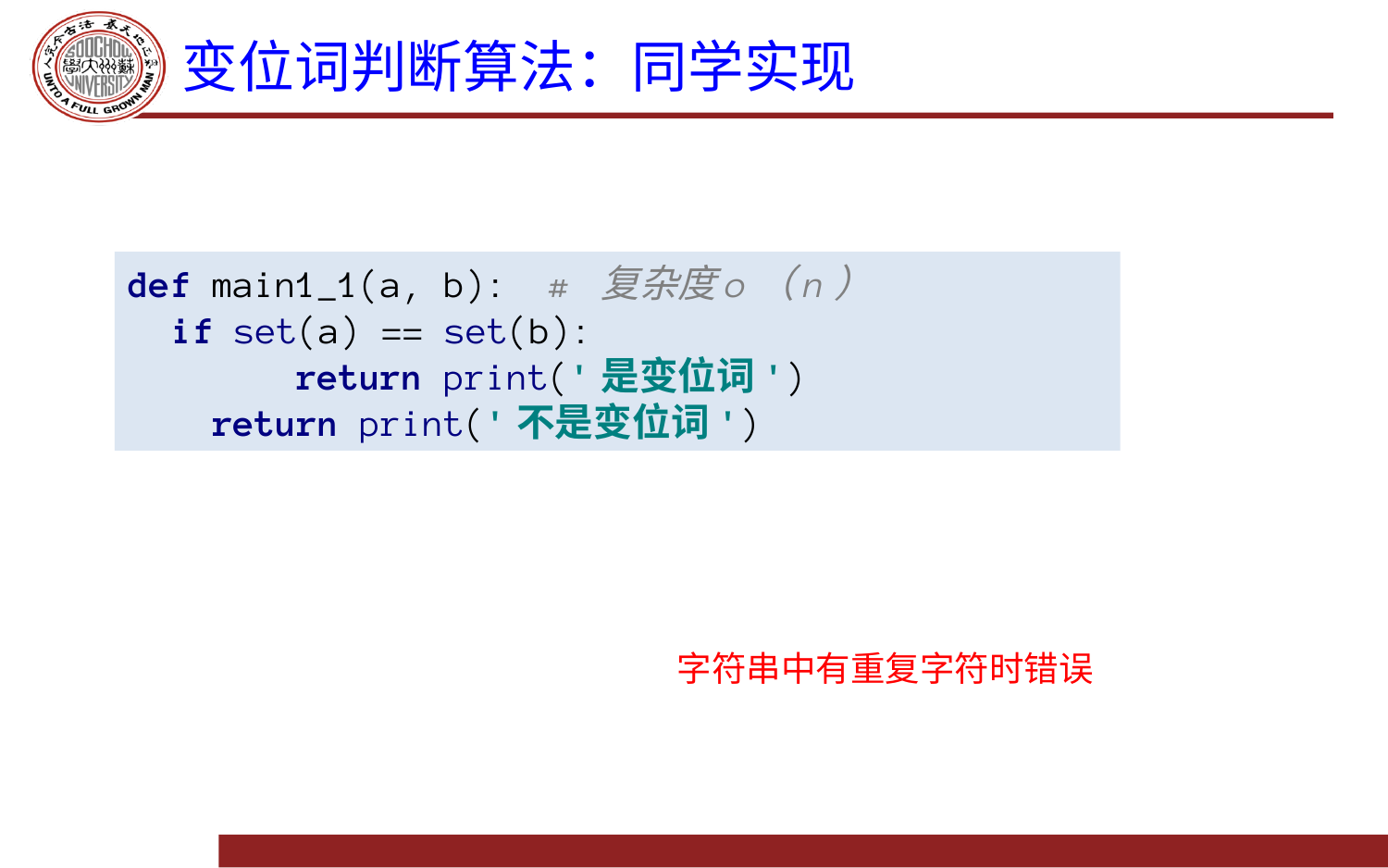

# 变位词判断算法：同学实现
def main1_1(a, b):  # 复杂度o（n）
    if set(a) == set(b):
        return print('是变位词')
    return print('不是变位词')
字符串中有重复字符时错误